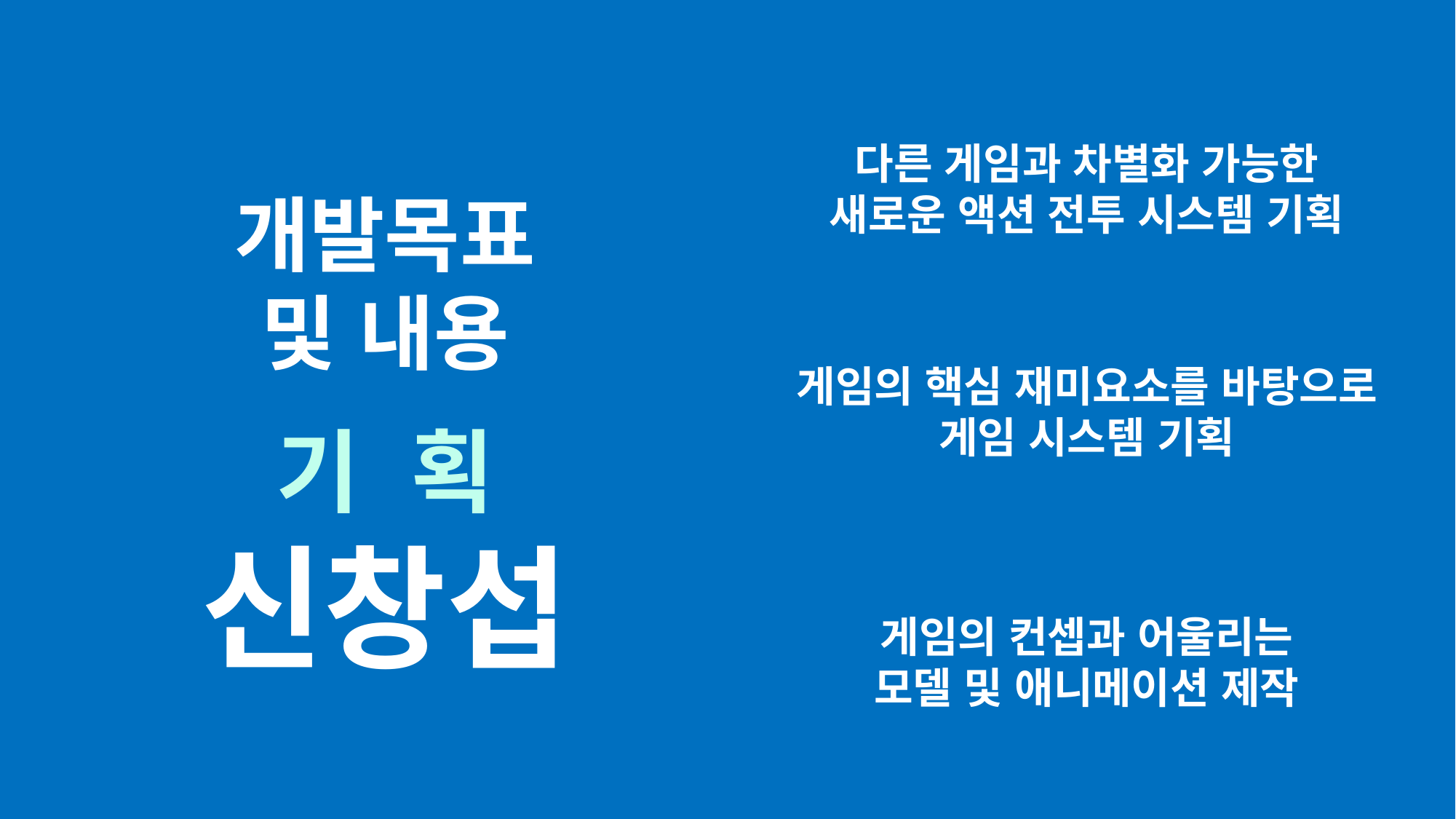

다른 게임과 차별화 가능한
새로운 액션 전투 시스템 기획
개발목표
및 내용
게임의 핵심 재미요소를 바탕으로
게임 시스템 기획
기  획
신창섭
게임의 컨셉과 어울리는
모델 및 애니메이션 제작